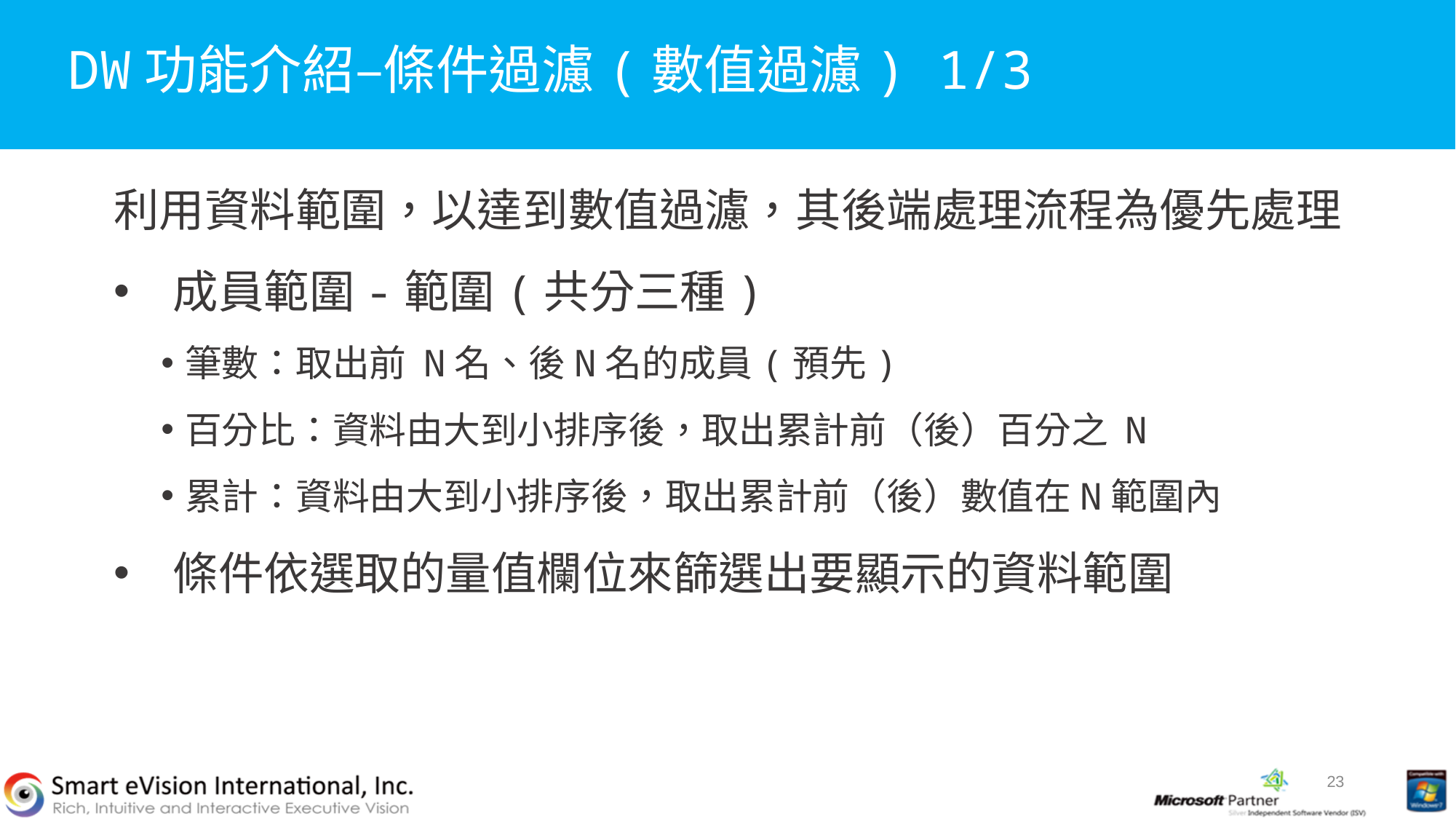

# DW功能介紹–條件過濾(數值過濾) 1/3
利用資料範圍，以達到數值過濾，其後端處理流程為優先處理
成員範圍-範圍(共分三種)
筆數：取出前 N名、後N名的成員(預先)
百分比：資料由大到小排序後，取出累計前（後）百分之 N
累計：資料由大到小排序後，取出累計前（後）數值在N範圍內
條件依選取的量值欄位來篩選出要顯示的資料範圍
23